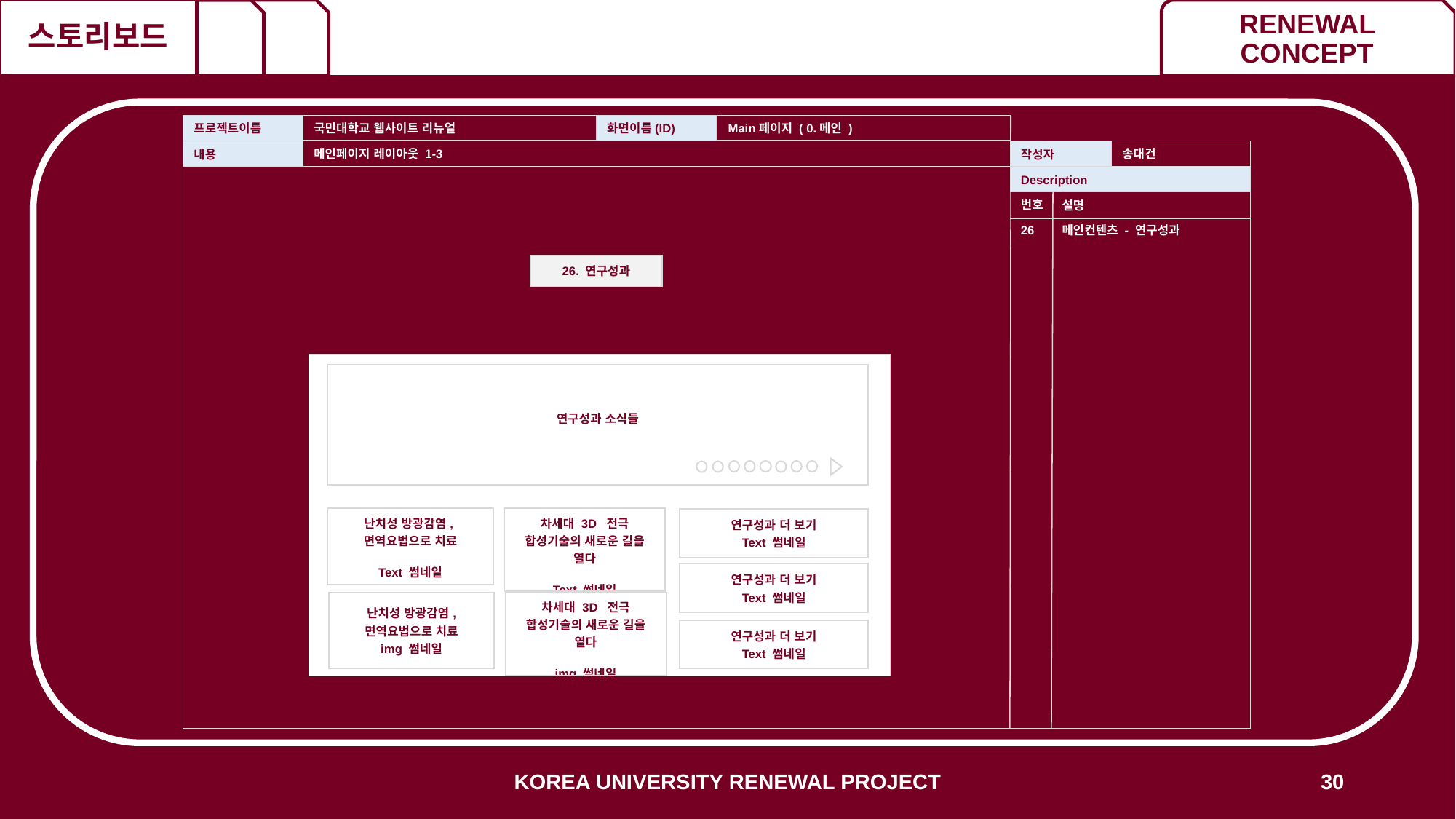

# 스토리보드
프로젝트이름
국민대학교 웹사이트 리뉴얼
화면이름(ID)
Main페이지 ( 0.메인 )
내용
메인페이지 레이아웃 1-3
작성자
송대건
Description
번호
설명
26
메인컨텐츠 - 연구성과
| 26. 연구성과 |
| --- |
|  |
| --- |
| 연구성과 소식들 |
| --- |

| 난치성 방광감염, 면역요법으로 치료 Text 썸네일 |
| --- |
| 차세대 3D 전극 합성기술의 새로운 길을 열다 Text 썸네일 |
| --- |
| 연구성과 더 보기 Text 썸네일 |
| --- |
| 연구성과 더 보기 Text 썸네일 |
| --- |
| 난치성 방광감염, 면역요법으로 치료 img 썸네일 |
| --- |
| 차세대 3D 전극 합성기술의 새로운 길을 열다 img 썸네일 |
| --- |
| 연구성과 더 보기 Text 썸네일 |
| --- |
KOREA UNIVERSITY RENEWAL PROJECT
30